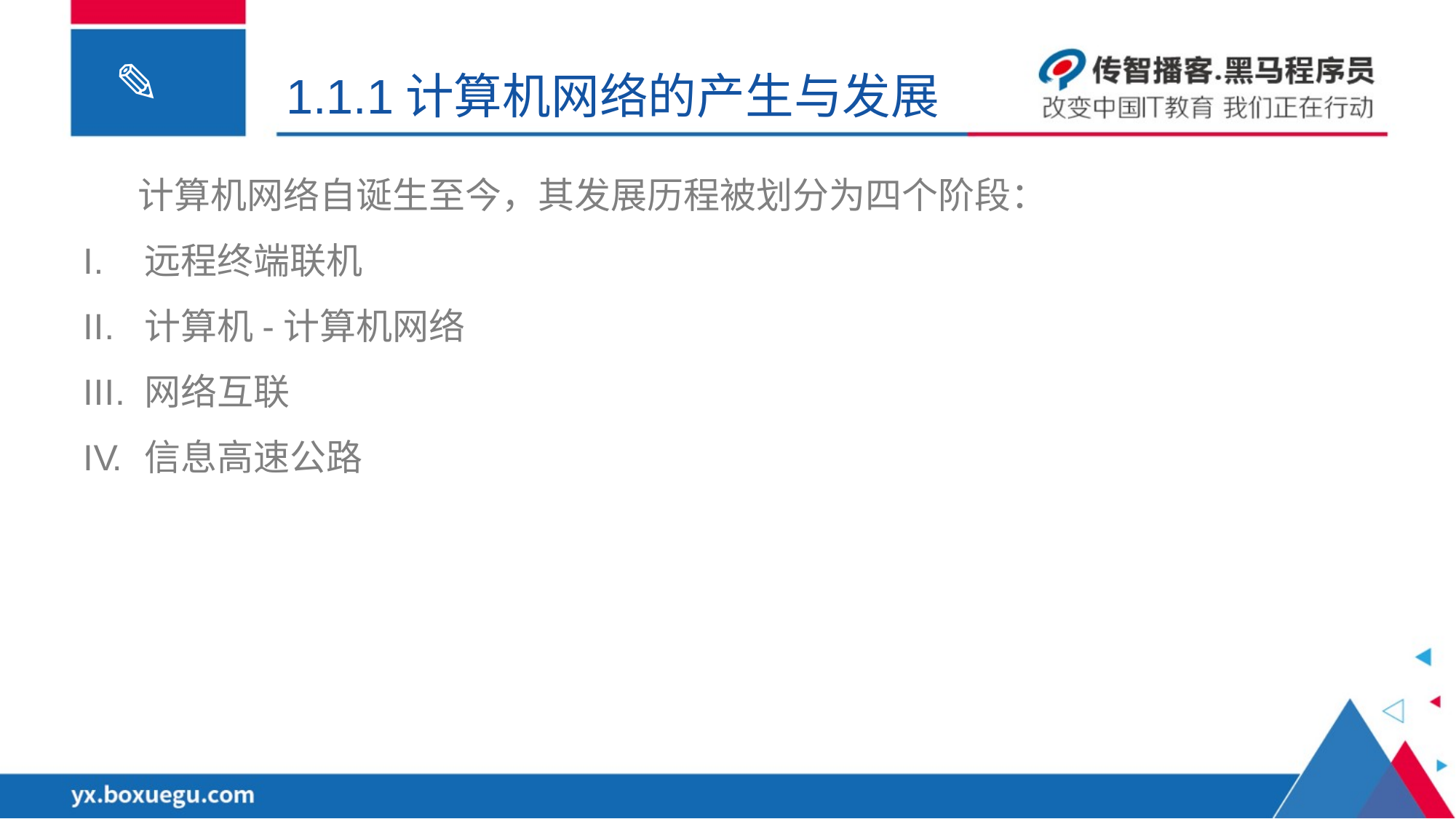

1.1.1计算机网络的产生与发展
计算机网络自诞生至今，其发展历程被划分为四个阶段：
远程终端联机
计算机-计算机网络
网络互联
信息高速公路